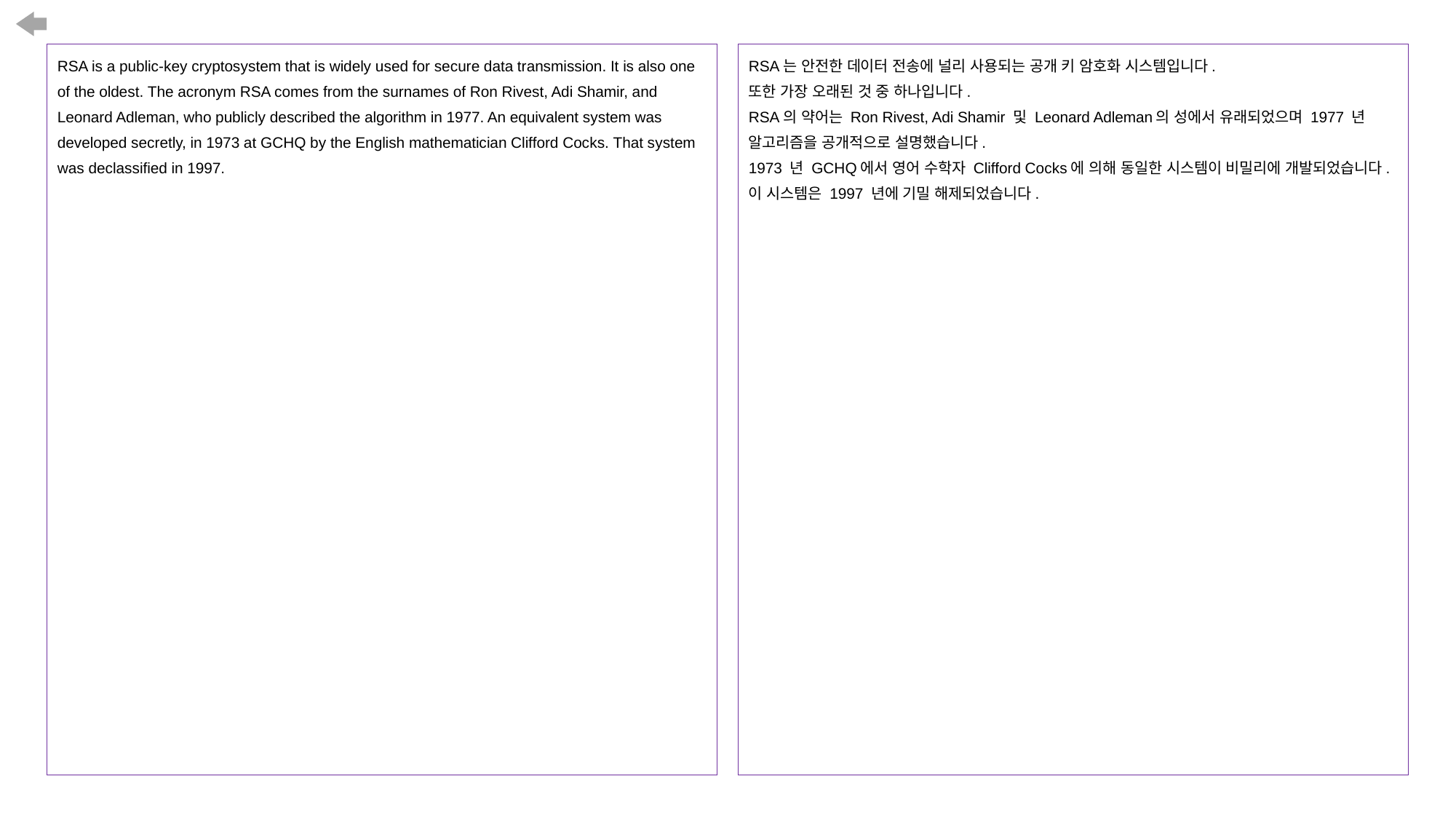

RSA is a public-key cryptosystem that is widely used for secure data transmission. It is also one of the oldest. The acronym RSA comes from the surnames of Ron Rivest, Adi Shamir, and Leonard Adleman, who publicly described the algorithm in 1977. An equivalent system was developed secretly, in 1973 at GCHQ by the English mathematician Clifford Cocks. That system was declassified in 1997.
RSA는 안전한 데이터 전송에 널리 사용되는 공개 키 암호화 시스템입니다.
또한 가장 오래된 것 중 하나입니다.
RSA의 약어는 Ron Rivest, Adi Shamir 및 Leonard Adleman의 성에서 유래되었으며 1977 년 알고리즘을 공개적으로 설명했습니다.
1973 년 GCHQ에서 영어 수학자 Clifford Cocks에 의해 동일한 시스템이 비밀리에 개발되었습니다.
이 시스템은 1997 년에 기밀 해제되었습니다.